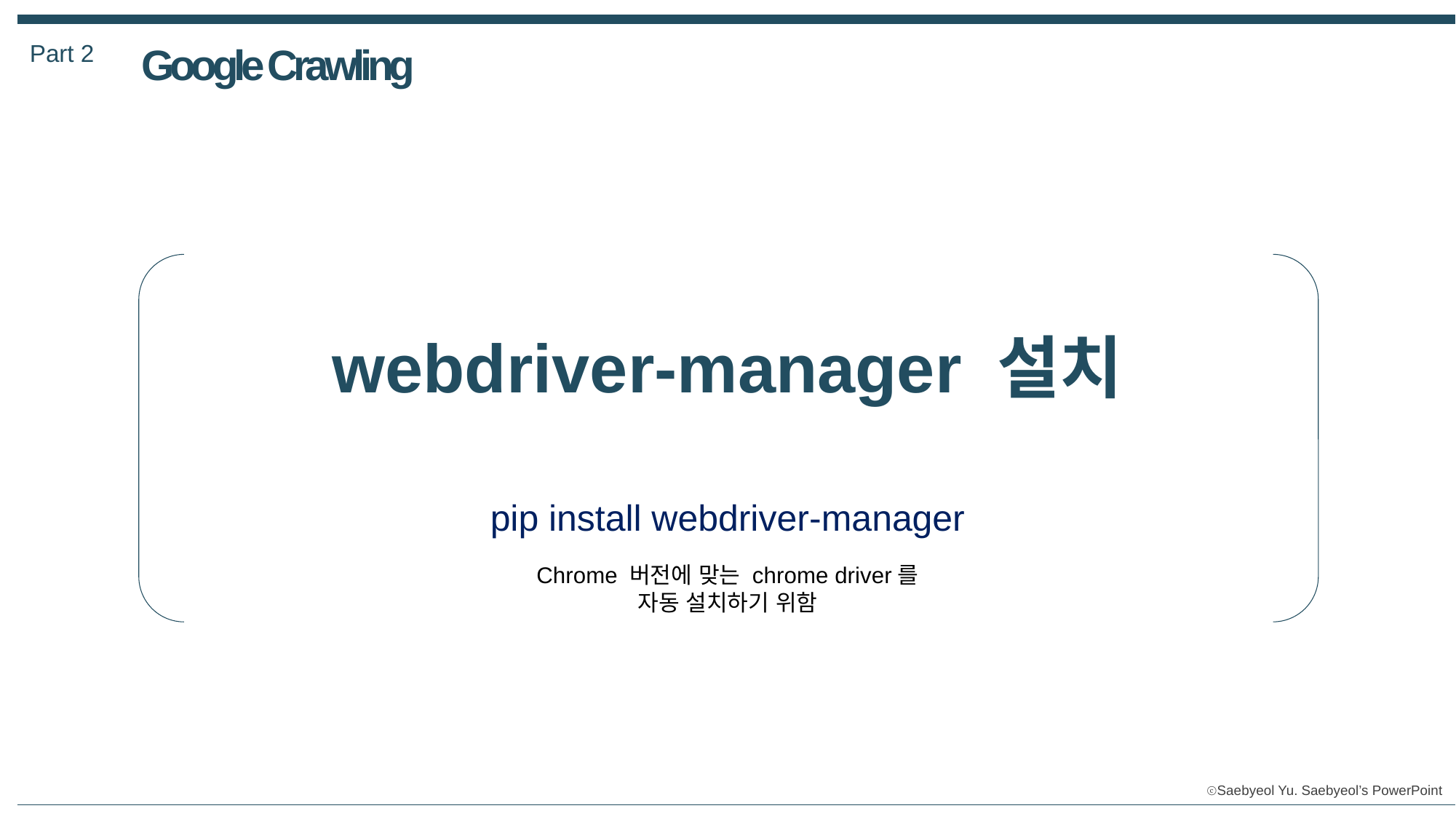

Part 2
Google Crawling

webdriver-manager 설치
pip install webdriver-manager
Chrome 버전에 맞는 chrome driver를
자동 설치하기 위함